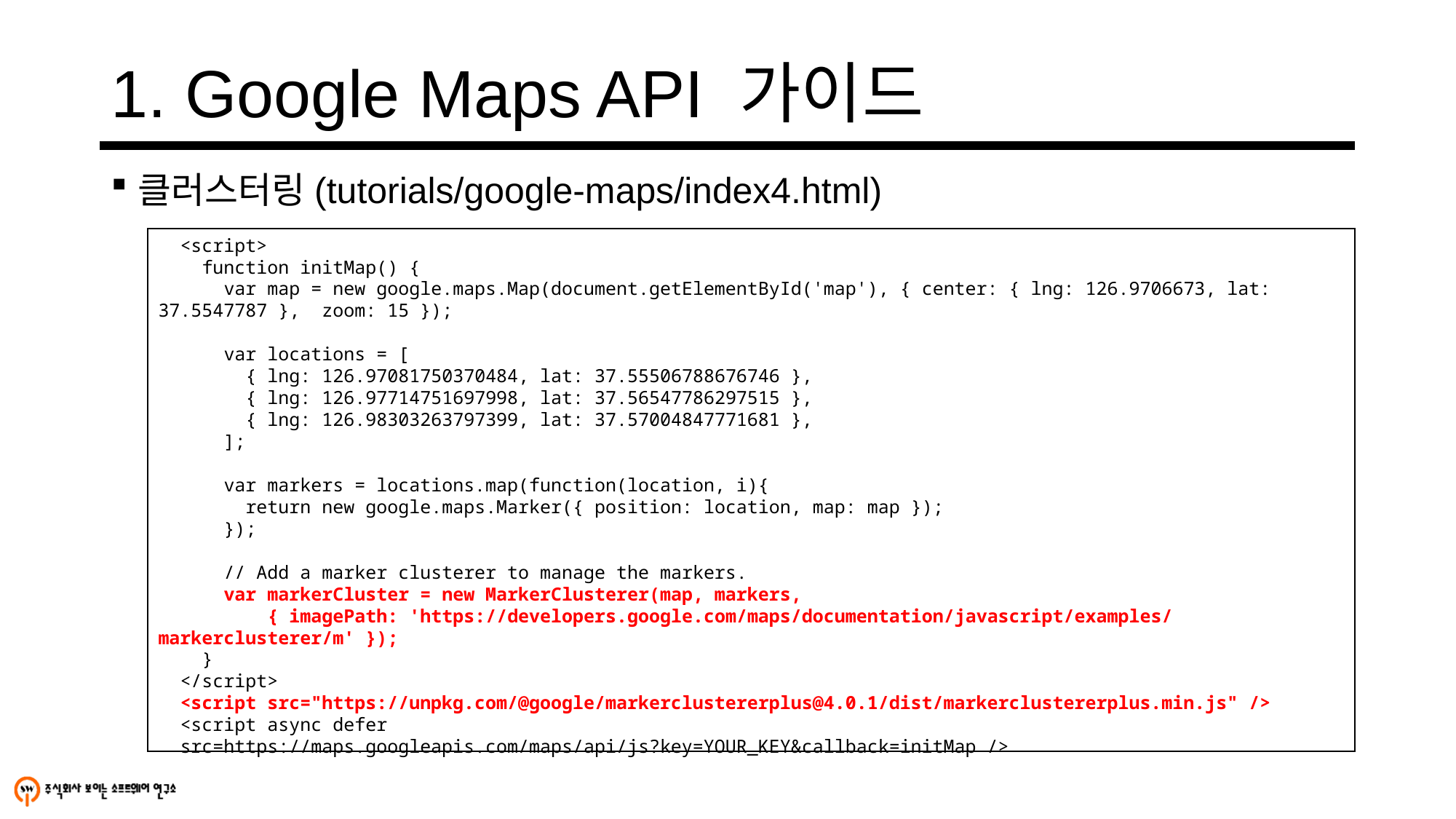

# 1. Google Maps API 가이드
클러스터링(tutorials/google-maps/index4.html)
  <script>
    function initMap() {
      var map = new google.maps.Map(document.getElementById('map'), { center: { lng: 126.9706673, lat: 37.5547787 },  zoom: 15 });

      var locations = [
        { lng: 126.97081750370484, lat: 37.55506788676746 },
        { lng: 126.97714751697998, lat: 37.56547786297515 },
        { lng: 126.98303263797399, lat: 37.57004847771681 },
      ];

      var markers = locations.map(function(location, i){
        return new google.maps.Marker({ position: location, map: map });
      });

      // Add a marker clusterer to manage the markers.
      var markerCluster = new MarkerClusterer(map, markers,
          { imagePath: 'https://developers.google.com/maps/documentation/javascript/examples/markerclusterer/m' });
    }
  </script>
  <script src="https://unpkg.com/@google/markerclustererplus@4.0.1/dist/markerclustererplus.min.js" />
  <script async defer
  src=https://maps.googleapis.com/maps/api/js?key=YOUR_KEY&callback=initMap />